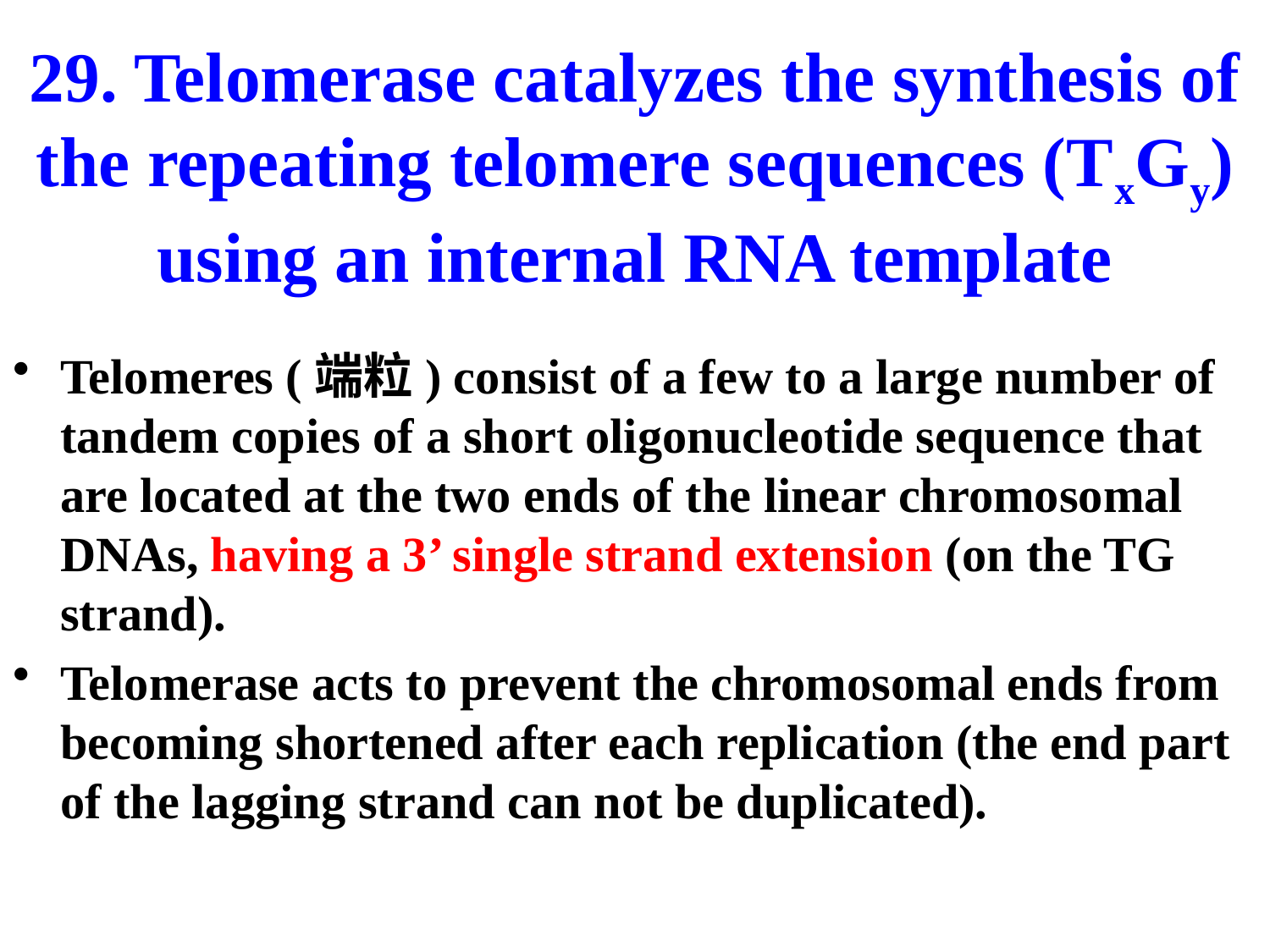

# 29. Telomerase catalyzes the synthesis of the repeating telomere sequences (TxGy) using an internal RNA template
Telomeres (端粒) consist of a few to a large number of tandem copies of a short oligonucleotide sequence that are located at the two ends of the linear chromosomal DNAs, having a 3’ single strand extension (on the TG strand).
Telomerase acts to prevent the chromosomal ends from becoming shortened after each replication (the end part of the lagging strand can not be duplicated).